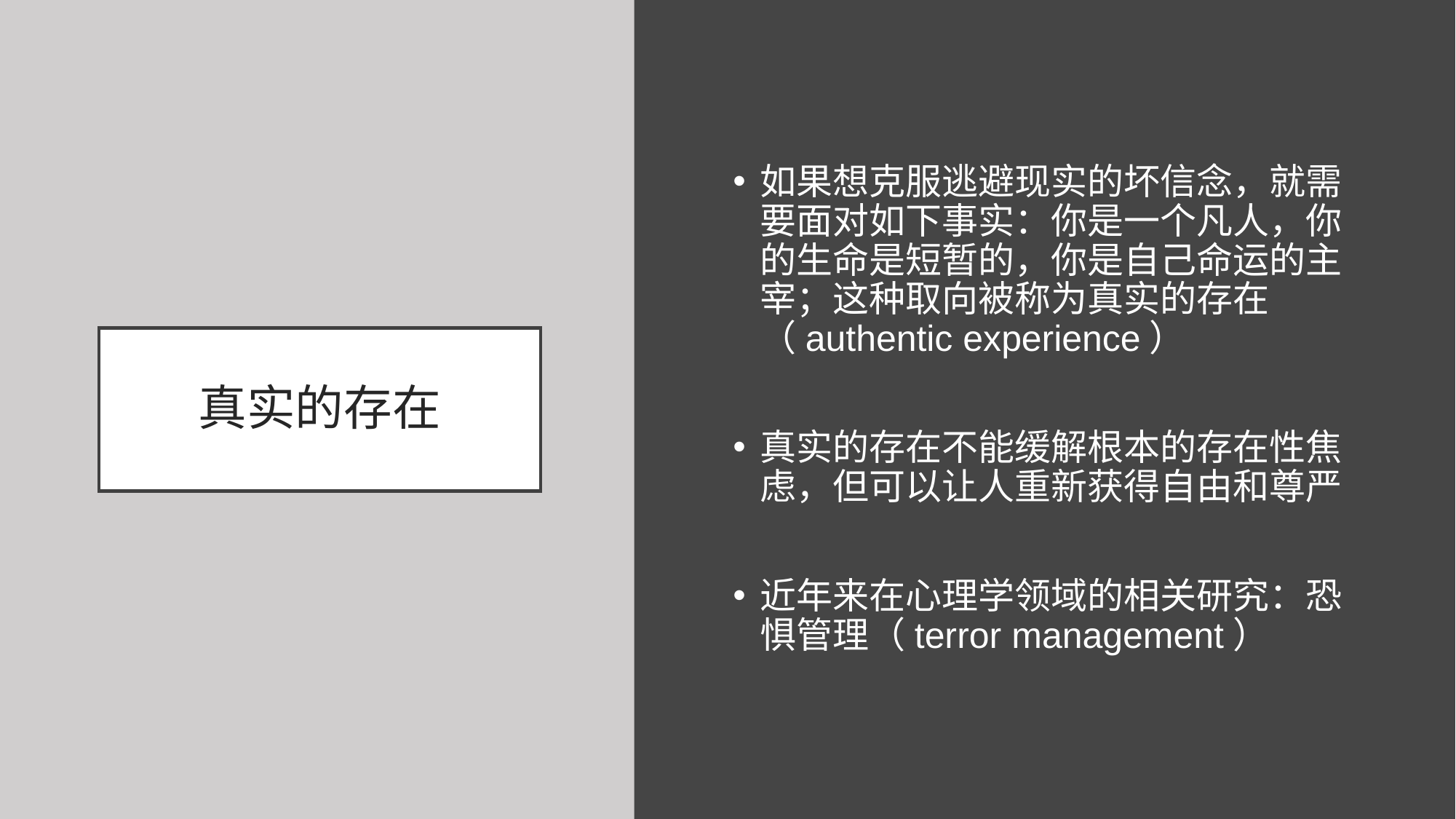

如果想克服逃避现实的坏信念，就需要面对如下事实：你是一个凡人，你的生命是短暂的，你是自己命运的主宰；这种取向被称为真实的存在（authentic experience）

真实的存在不能缓解根本的存在性焦虑，但可以让人重新获得自由和尊严

近年来在心理学领域的相关研究：恐惧管理（terror management）
# 真实的存在